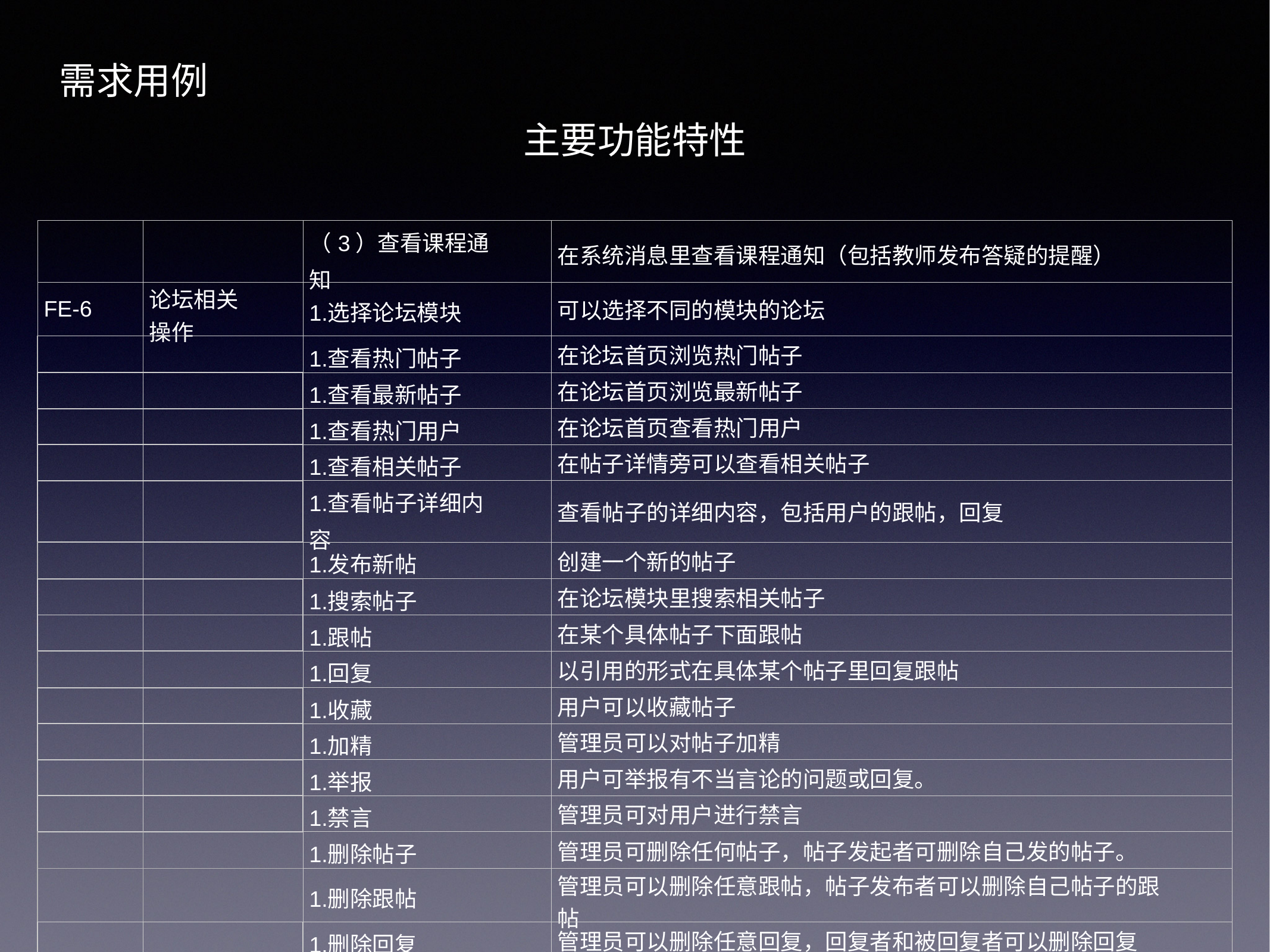

需求用例
主要功能特性
|  |  | （3）查看课程通知 | 在系统消息里查看课程通知（包括教师发布答疑的提醒） |
| --- | --- | --- | --- |
| FE-6 | 论坛相关操作 | 选择论坛模块 | 可以选择不同的模块的论坛 |
|  |  | 查看热门帖子 | 在论坛首页浏览热门帖子 |
|  |  | 查看最新帖子 | 在论坛首页浏览最新帖子 |
|  |  | 查看热门用户 | 在论坛首页查看热门用户 |
|  |  | 查看相关帖子 | 在帖子详情旁可以查看相关帖子 |
|  |  | 查看帖子详细内容 | 查看帖子的详细内容，包括用户的跟帖，回复 |
|  |  | 发布新帖 | 创建一个新的帖子 |
|  |  | 搜索帖子 | 在论坛模块里搜索相关帖子 |
|  |  | 跟帖 | 在某个具体帖子下面跟帖 |
|  |  | 回复 | 以引用的形式在具体某个帖子里回复跟帖 |
|  |  | 收藏 | 用户可以收藏帖子 |
|  |  | 加精 | 管理员可以对帖子加精 |
|  |  | 举报 | 用户可举报有不当言论的问题或回复。 |
|  |  | 禁言 | 管理员可对用户进行禁言 |
|  |  | 删除帖子 | 管理员可删除任何帖子，帖子发起者可删除自己发的帖子。 |
|  |  | 删除跟帖 | 管理员可以删除任意跟帖，帖子发布者可以删除自己帖子的跟帖 |
|  |  | 删除回复 | 管理员可以删除任意回复，回复者和被回复者可以删除回复 |
|  |  | 资料共享 | 论坛有上传下载附件功能、但对附件大小有限制，不得大于2M |